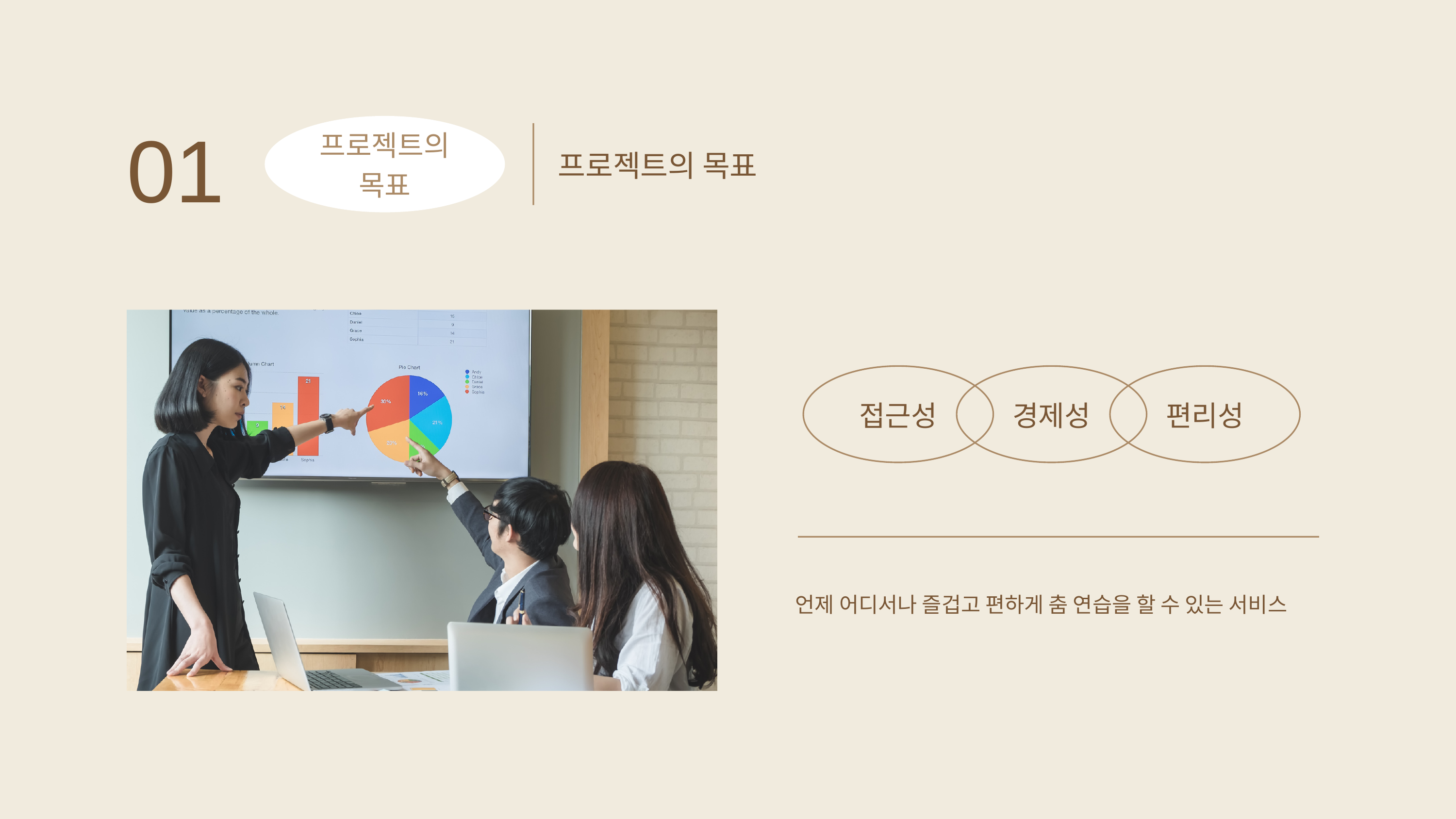

01

프로젝트의
목표

프로젝트의 목표

접근성
경제성
편리성

언제 어디서나 즐겁고 편하게 춤 연습을 할 수 있는 서비스